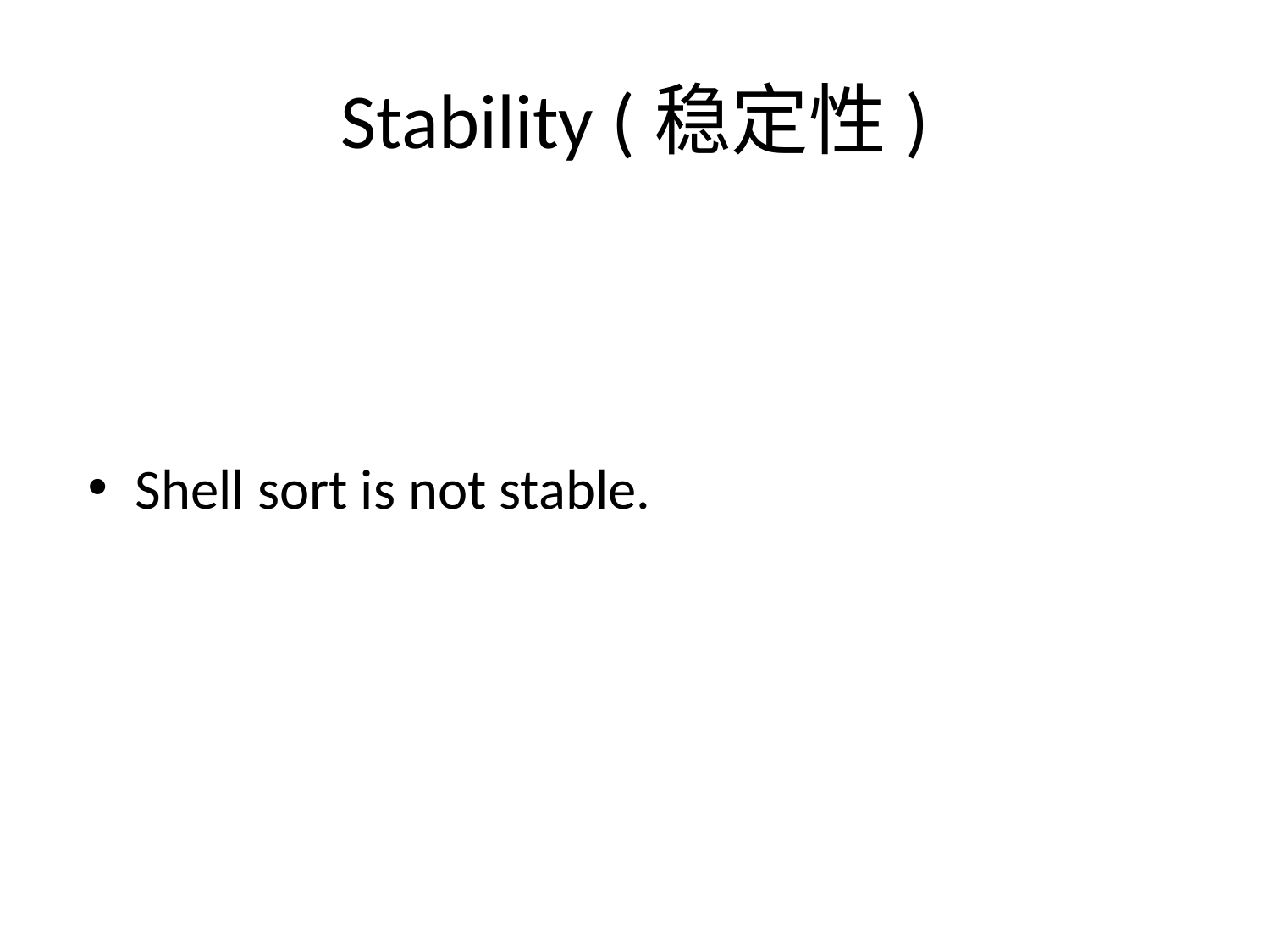

# Stability (稳定性)
Shell sort is not stable.